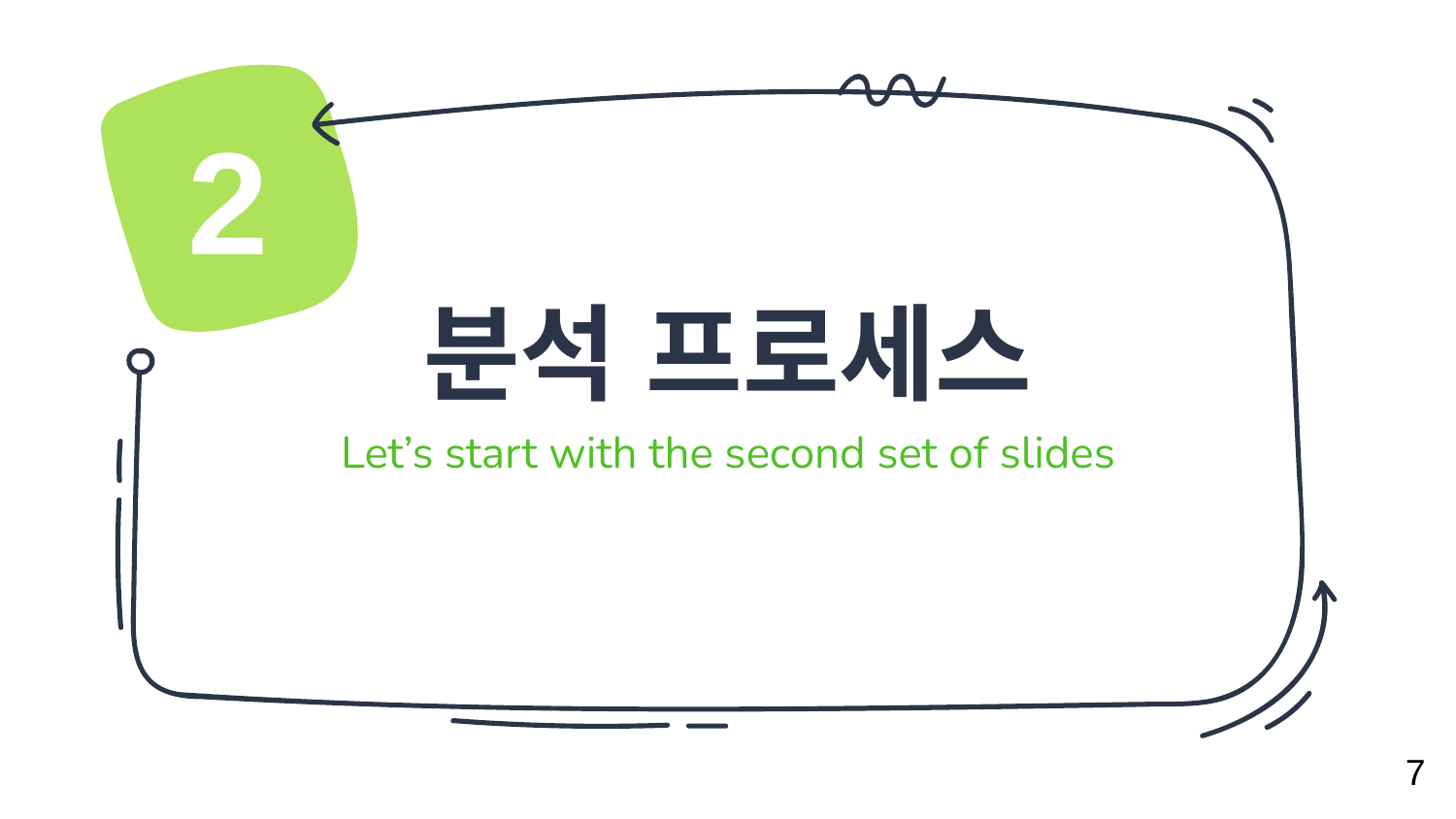

2
# 분석 프로세스
Let’s start with the second set of slides
7